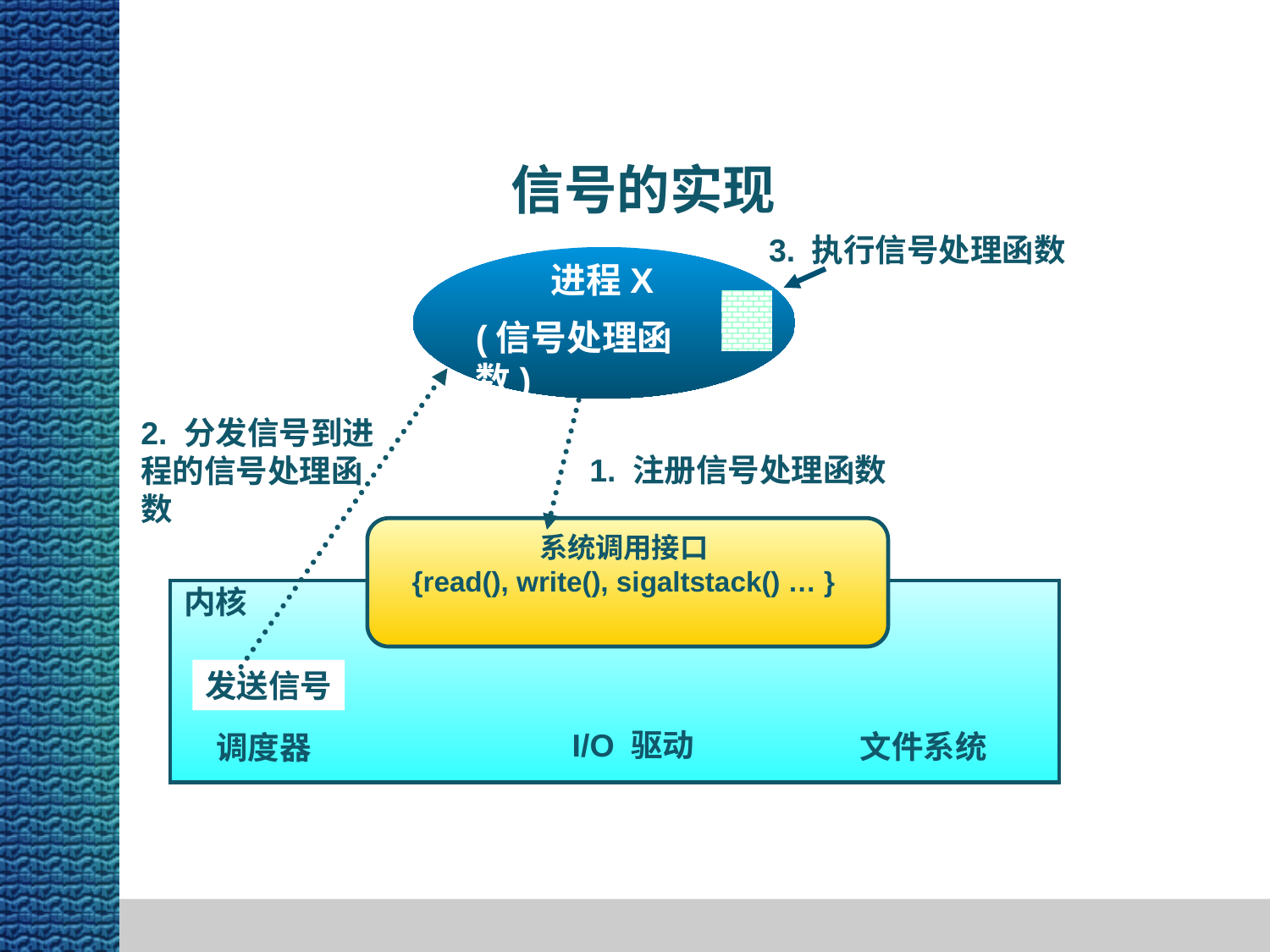

信号的实现
3. 执行信号处理函数

(信号处理函数)

进程X
内核

I/O 驱动
文件系统
调度器

2. 分发信号到进程的信号处理函数
发送信号

1. 注册信号处理函数

系统调用接口
{read(), write(), sigaltstack() … }